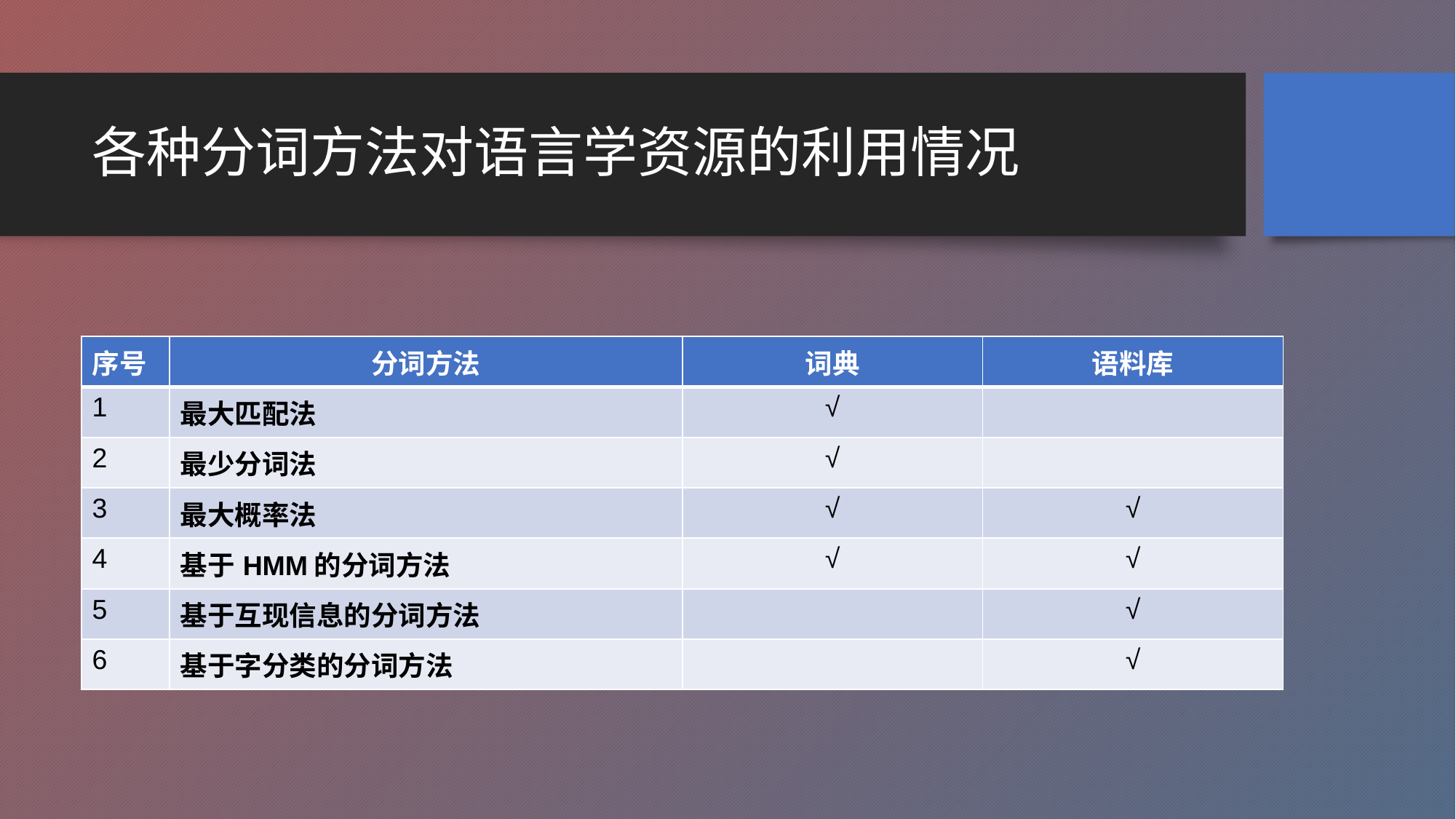

# 各种分词方法对语言学资源的利用情况
| 序号 | 分词方法 | 词典 | 语料库 |
| --- | --- | --- | --- |
| 1 | 最大匹配法 | √ |  |
| 2 | 最少分词法 | √ |  |
| 3 | 最大概率法 | √ | √ |
| 4 | 基于HMM的分词方法 | √ | √ |
| 5 | 基于互现信息的分词方法 |  | √ |
| 6 | 基于字分类的分词方法 |  | √ |